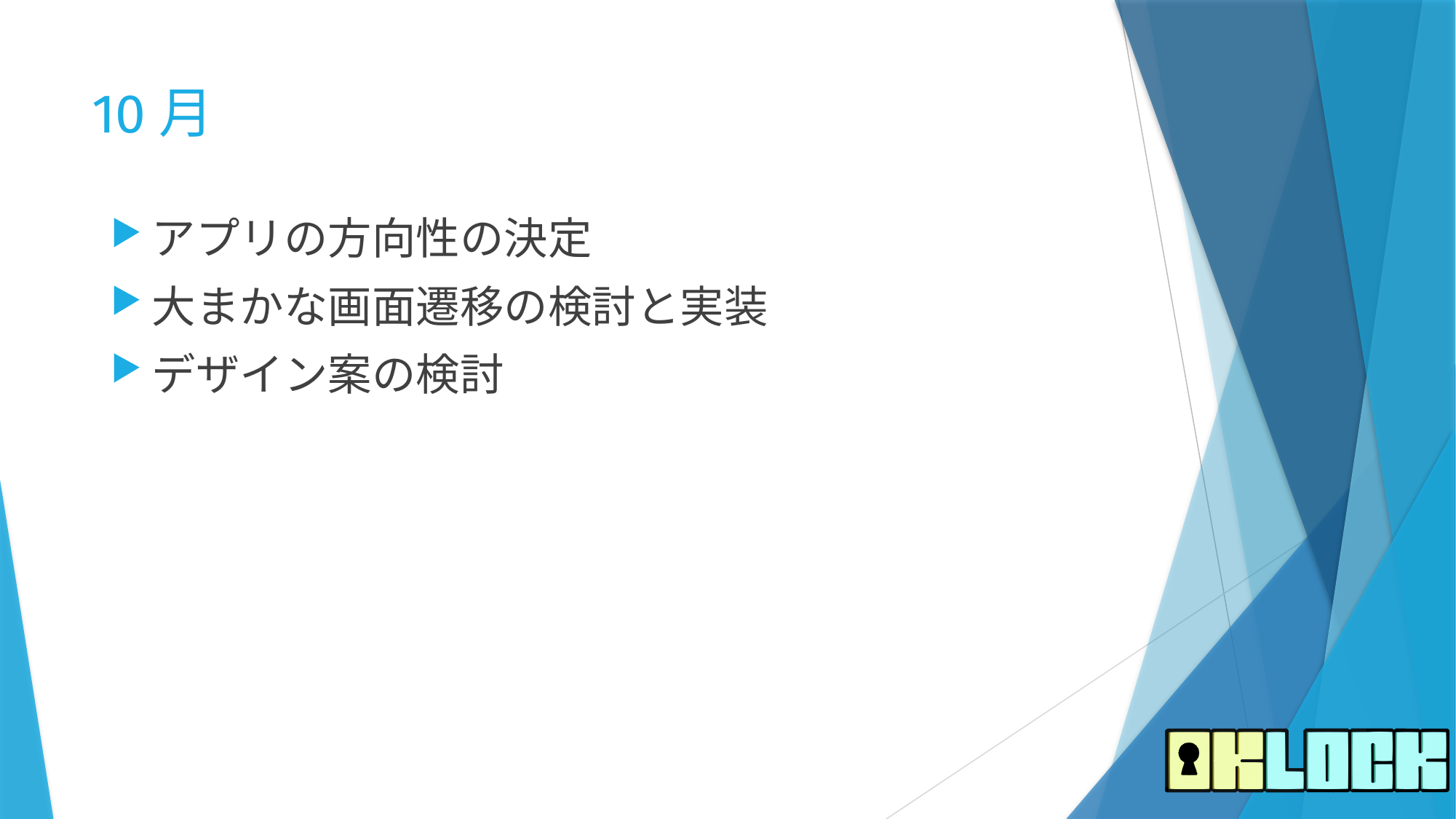

# 10月
アプリの方向性の決定
大まかな画面遷移の検討と実装
デザイン案の検討